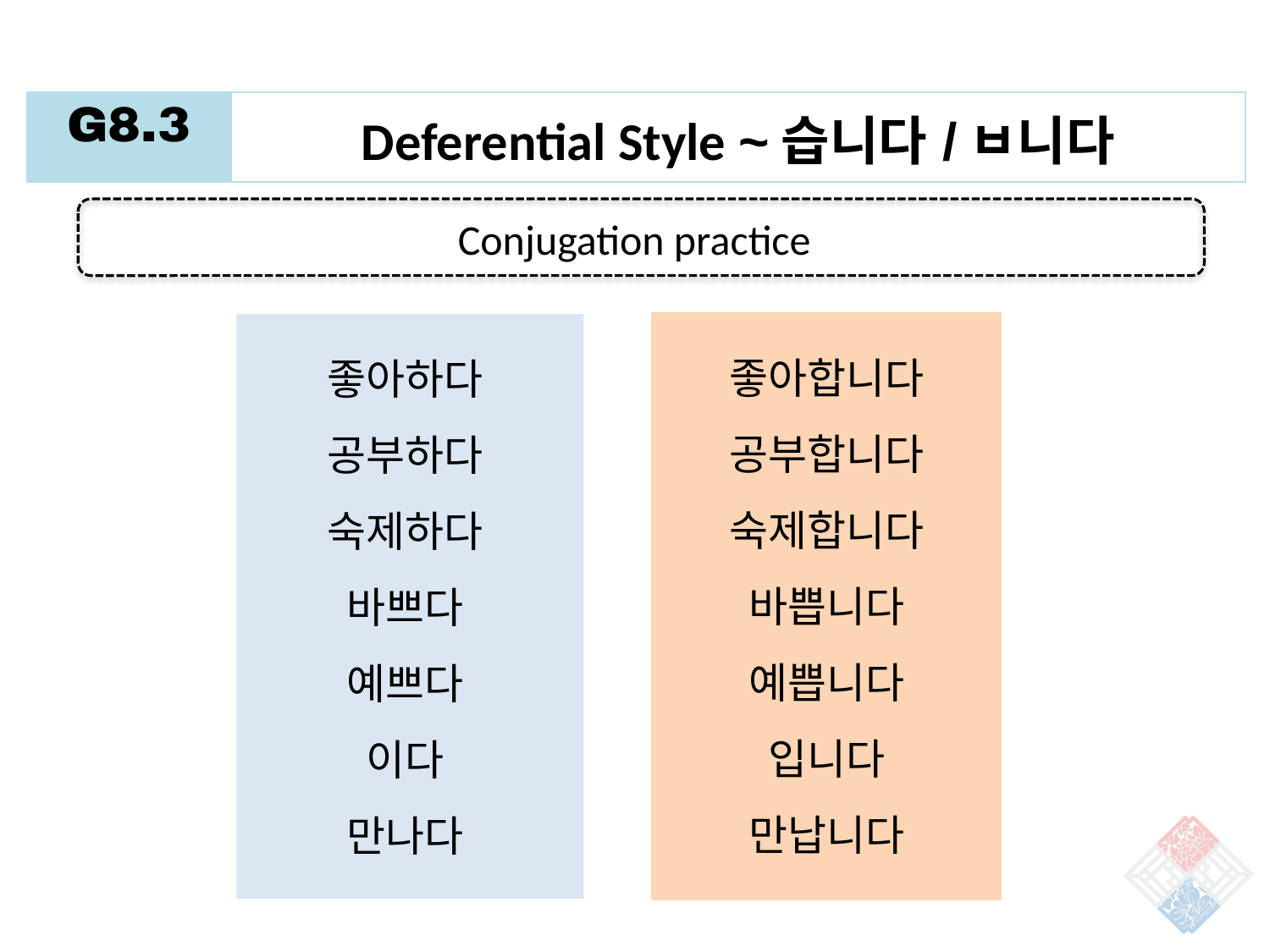

| G8.3 | Deferential Style ~습니다/ㅂ니다 |
| --- | --- |

Conjugation practice

좋아합니다
공부합니다
숙제합니다
바쁩니다
예쁩니다
입니다
만납니다
좋아하다
공부하다
숙제하다
바쁘다
예쁘다
이다
만나다